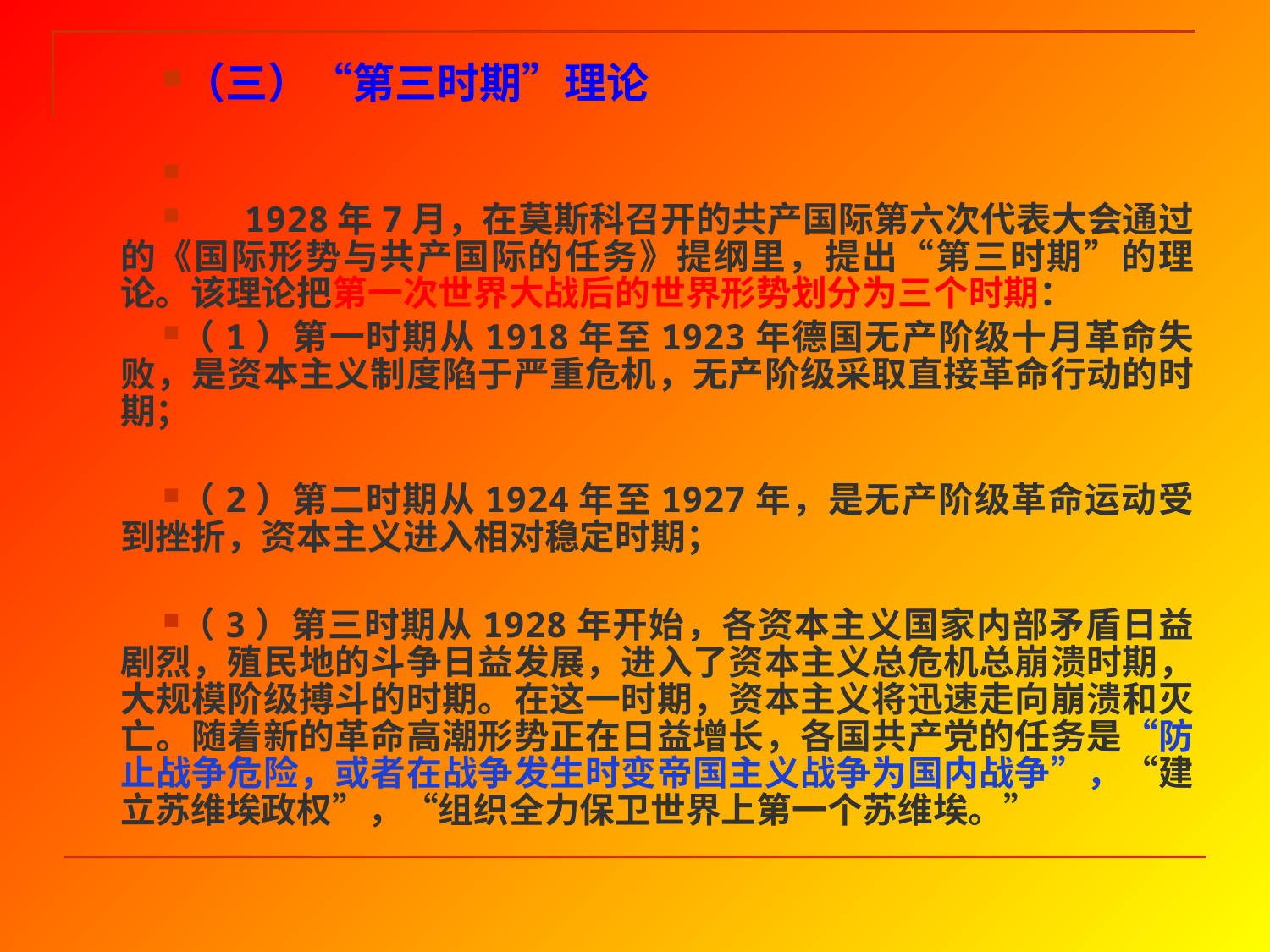

（三）“第三时期”理论

   1928年7月，在莫斯科召开的共产国际第六次代表大会通过的《国际形势与共产国际的任务》提纲里，提出“第三时期”的理论。该理论把第一次世界大战后的世界形势划分为三个时期：
（1）第一时期从1918年至1923年德国无产阶级十月革命失败，是资本主义制度陷于严重危机，无产阶级采取直接革命行动的时期；

（2）第二时期从1924年至1927年，是无产阶级革命运动受到挫折，资本主义进入相对稳定时期；

（3）第三时期从1928年开始，各资本主义国家内部矛盾日益剧烈，殖民地的斗争日益发展，进入了资本主义总危机总崩溃时期，大规模阶级搏斗的时期。在这一时期，资本主义将迅速走向崩溃和灭亡。随着新的革命高潮形势正在日益增长，各国共产党的任务是“防止战争危险，或者在战争发生时变帝国主义战争为国内战争”，“建立苏维埃政权”，“组织全力保卫世界上第一个苏维埃。”